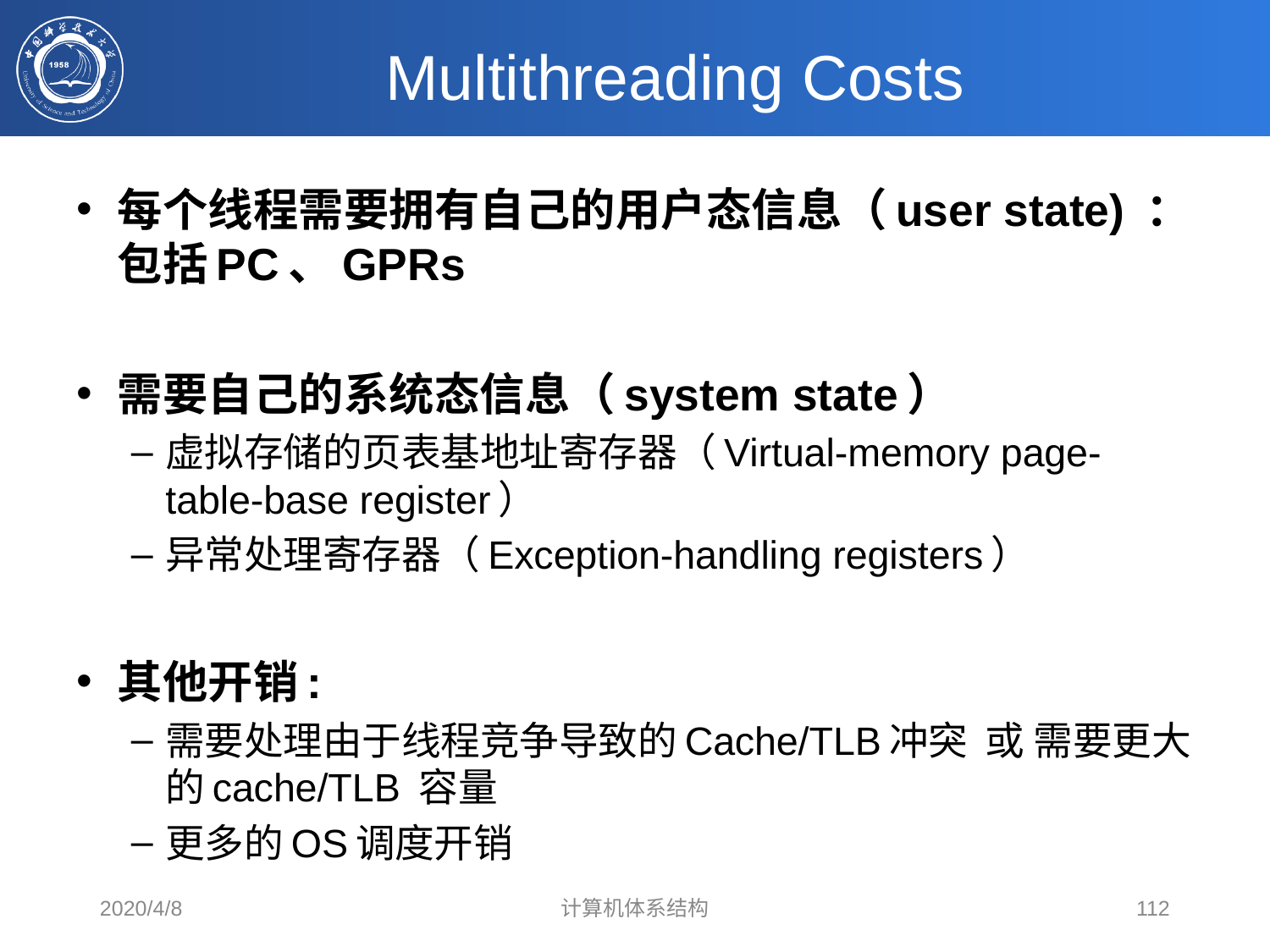

# Multithreading Costs
每个线程需要拥有自己的用户态信息（user state) ：包括PC、GPRs

需要自己的系统态信息（system state）
虚拟存储的页表基地址寄存器（Virtual-memory page-table-base register）
异常处理寄存器（Exception-handling registers）

其他开销:
需要处理由于线程竞争导致的Cache/TLB冲突  或 需要更大的cache/TLB 容量
更多的OS调度开销

2020/4/8
计算机体系结构
112